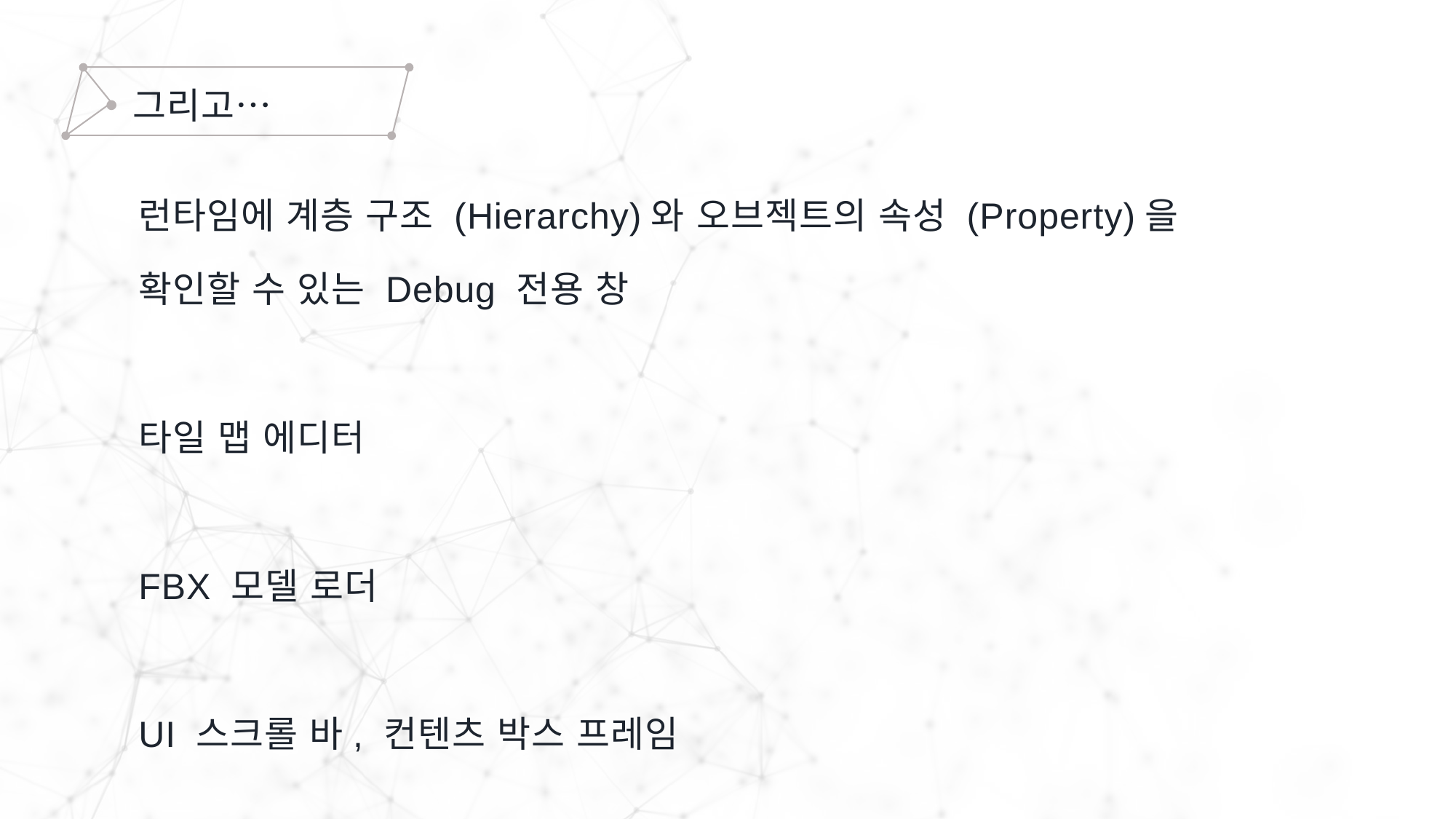

그리고…

런타임에 계층 구조 (Hierarchy)와 오브젝트의 속성 (Property)을
확인할 수 있는 Debug 전용 창

타일 맵 에디터

FBX 모델 로더

UI 스크롤 바, 컨텐츠 박스 프레임